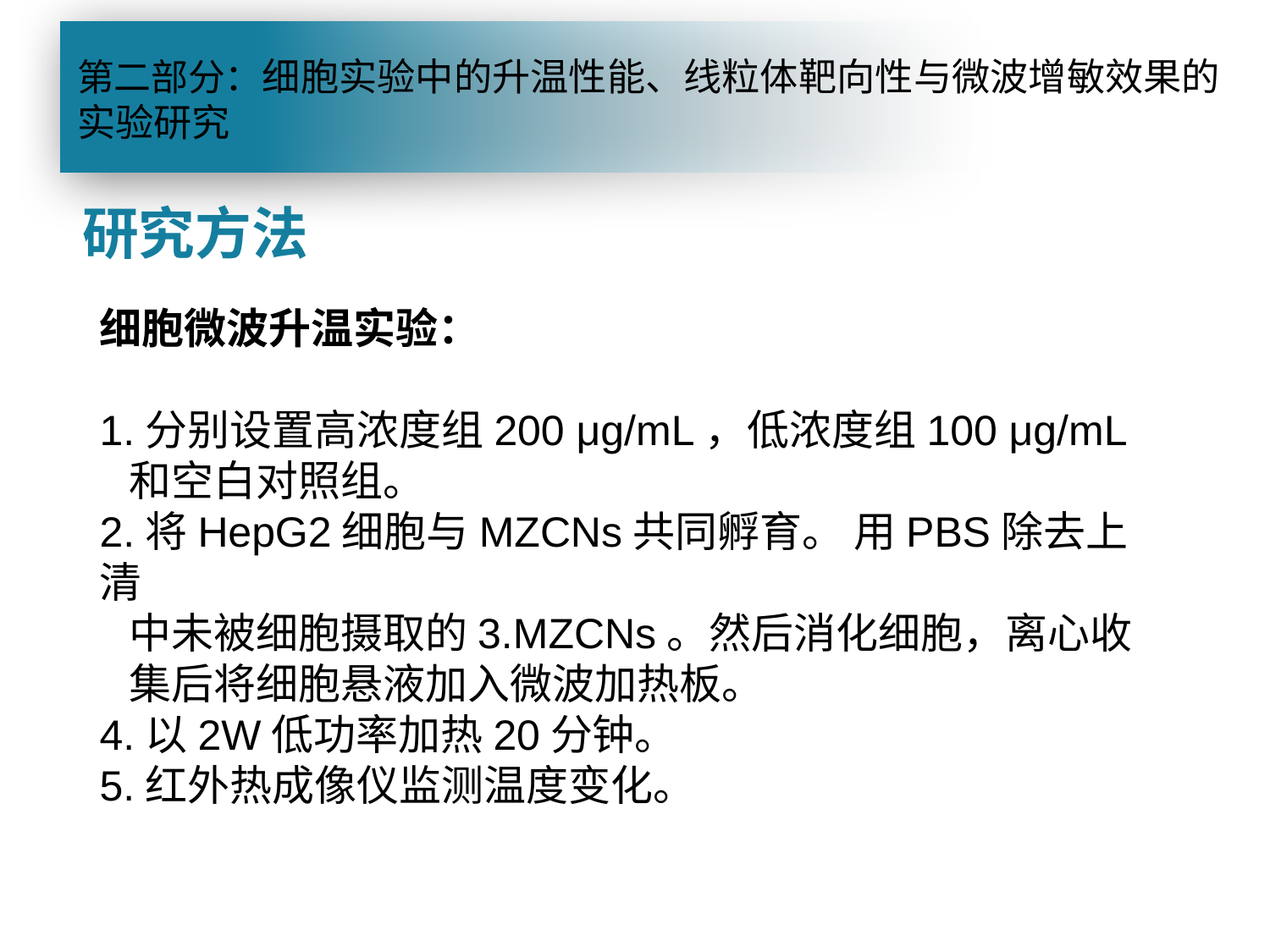

# 第二部分：细胞实验中的升温性能、线粒体靶向性与微波增敏效果的实验研究
研究方法
细胞微波升温实验：

1.分别设置高浓度组200 μg/mL，低浓度组100 μg/mL
  和空白对照组。
2.将HepG2细胞与MZCNs共同孵育。 用PBS除去上清
  中未被细胞摄取的3.MZCNs。然后消化细胞，离心收
  集后将细胞悬液加入微波加热板。
4.以2W低功率加热20分钟。
5.红外热成像仪监测温度变化。